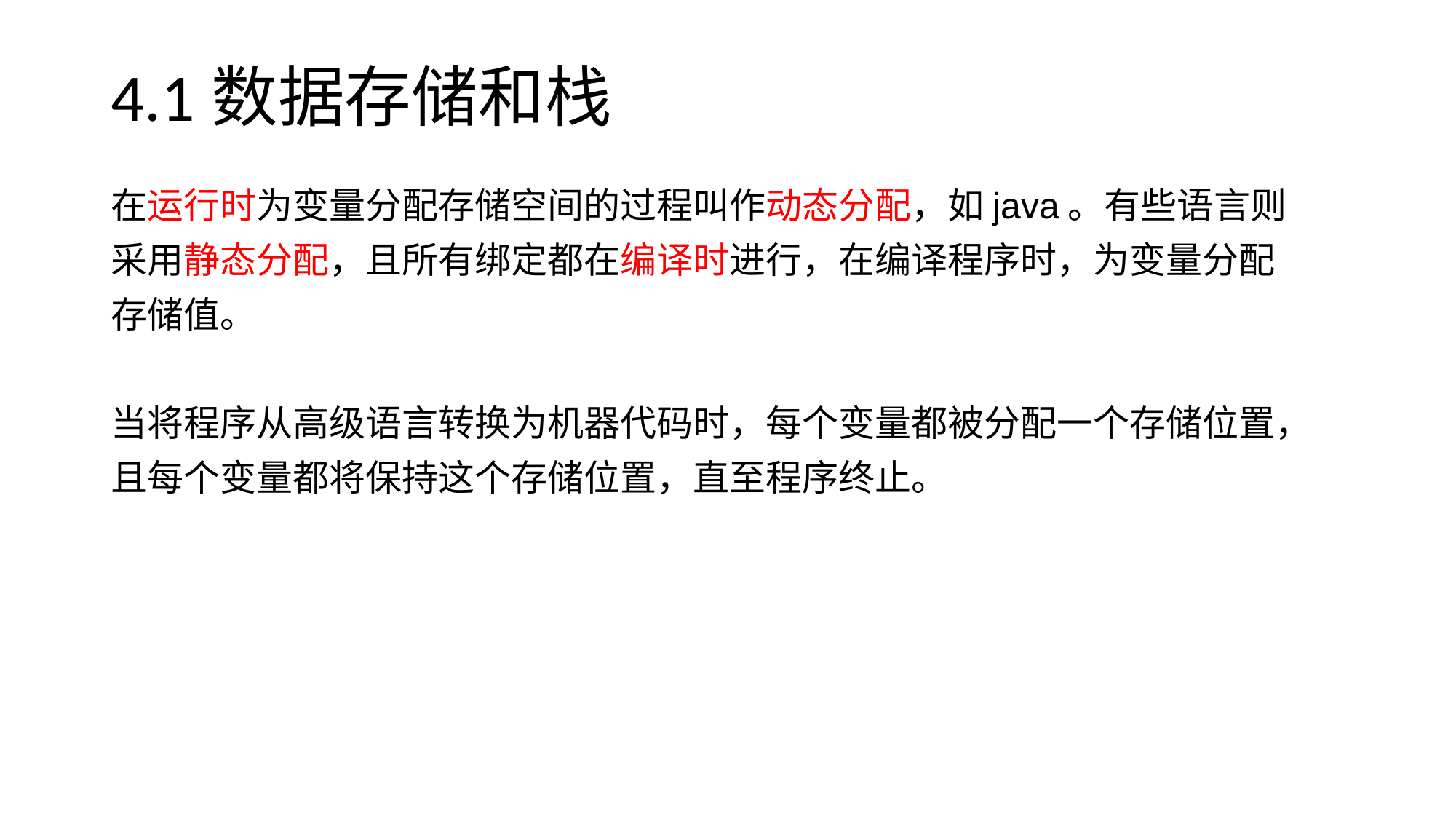

# 4.1数据存储和栈
在运行时为变量分配存储空间的过程叫作动态分配，如java。有些语言则
采用静态分配，且所有绑定都在编译时进行，在编译程序时，为变量分配
存储值。

当将程序从高级语言转换为机器代码时，每个变量都被分配一个存储位置，
且每个变量都将保持这个存储位置，直至程序终止。